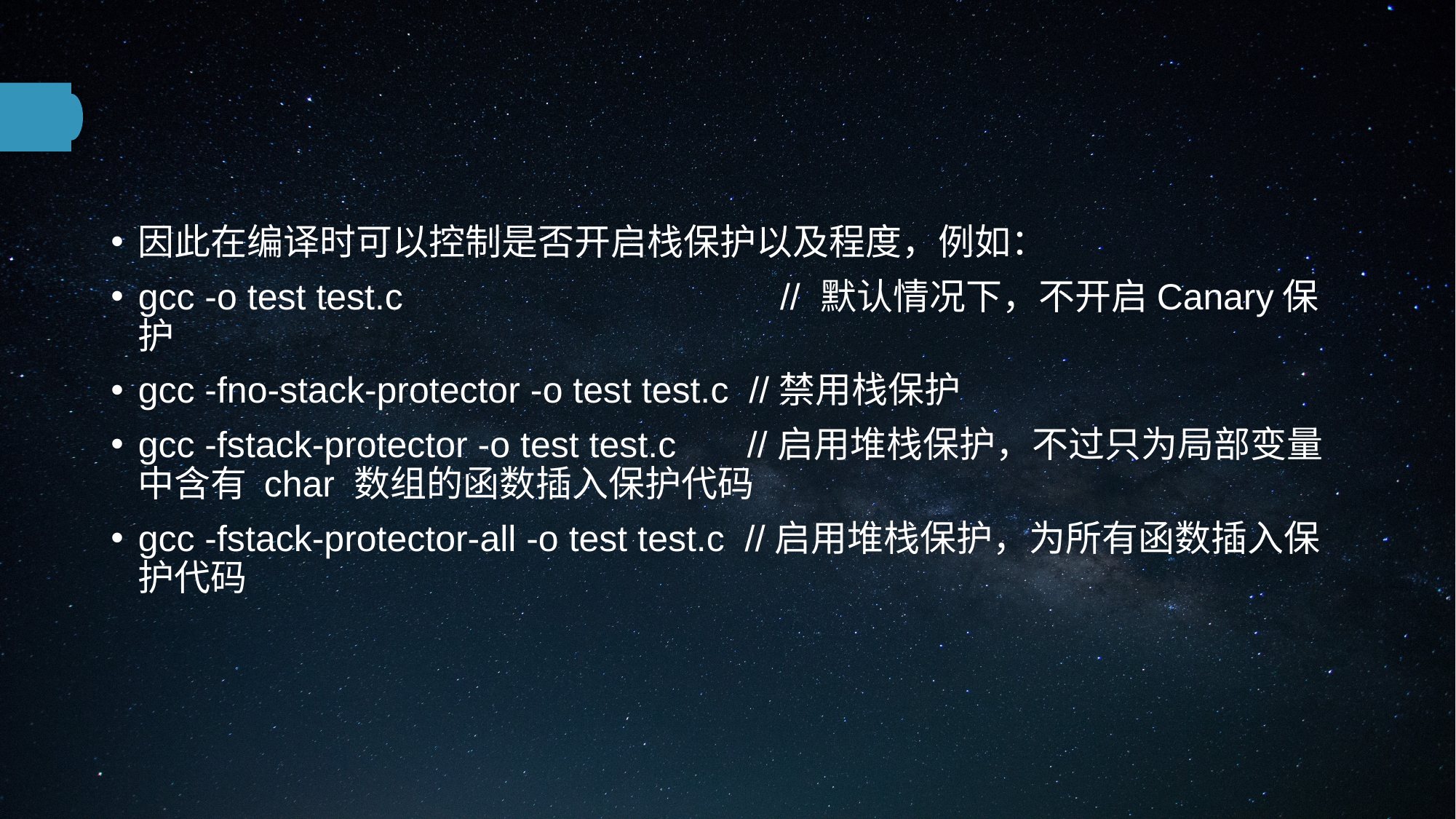

#
因此在编译时可以控制是否开启栈保护以及程度，例如：
gcc -o test test.c	                               // 默认情况下，不开启Canary保护
gcc -fno-stack-protector -o test test.c  //禁用栈保护
gcc -fstack-protector -o test test.c       //启用堆栈保护，不过只为局部变量中含有 char 数组的函数插入保护代码
gcc -fstack-protector-all -o test test.c  //启用堆栈保护，为所有函数插入保护代码